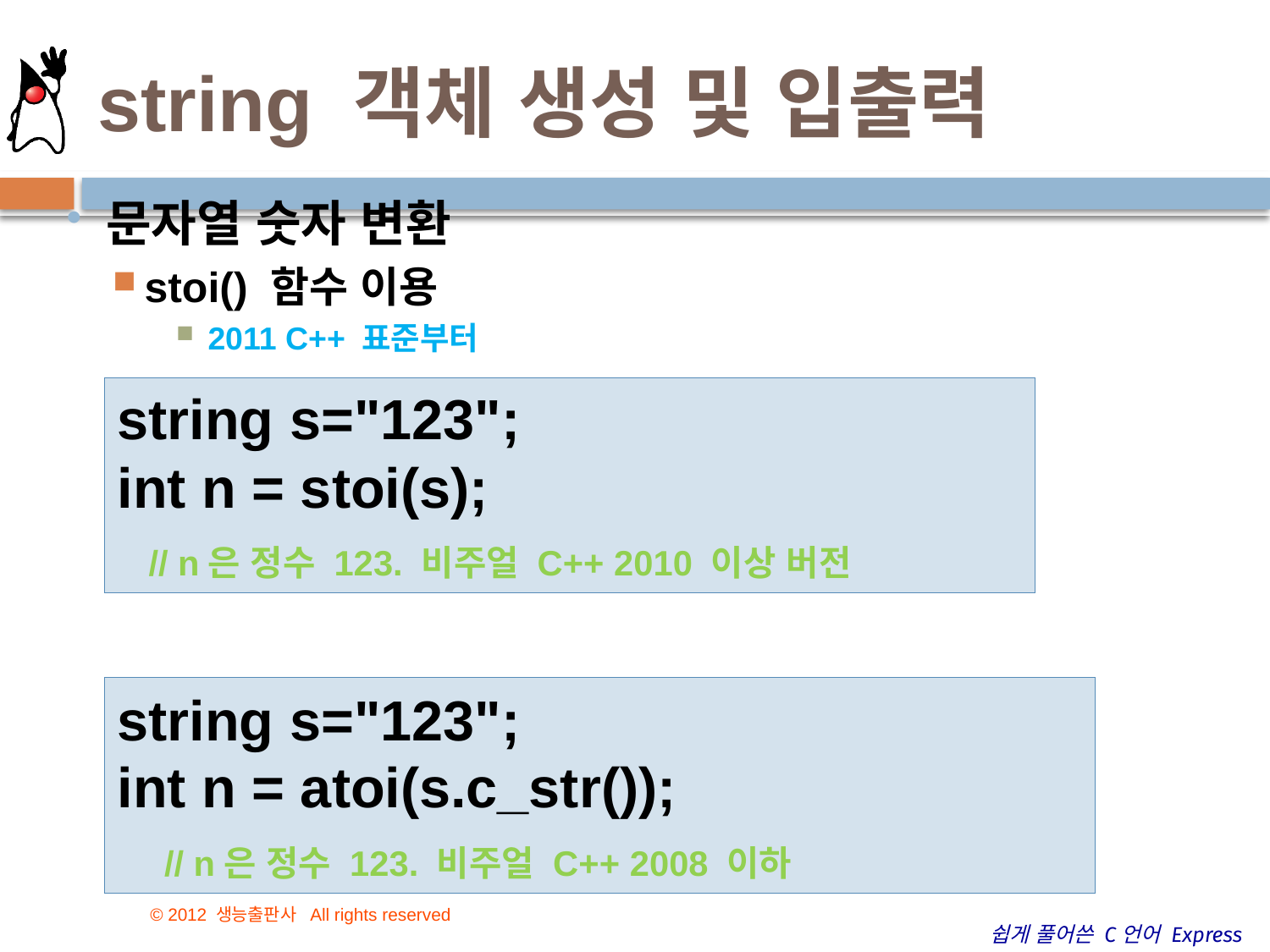

# string 객체 생성 및 입출력

문자열 숫자 변환
stoi() 함수 이용
2011 C++ 표준부터
string s="123";
int n = stoi(s);
  // n은 정수 123. 비주얼 C++ 2010 이상 버전
string s="123";
int n = atoi(s.c_str());
   // n은 정수 123. 비주얼 C++ 2008 이하